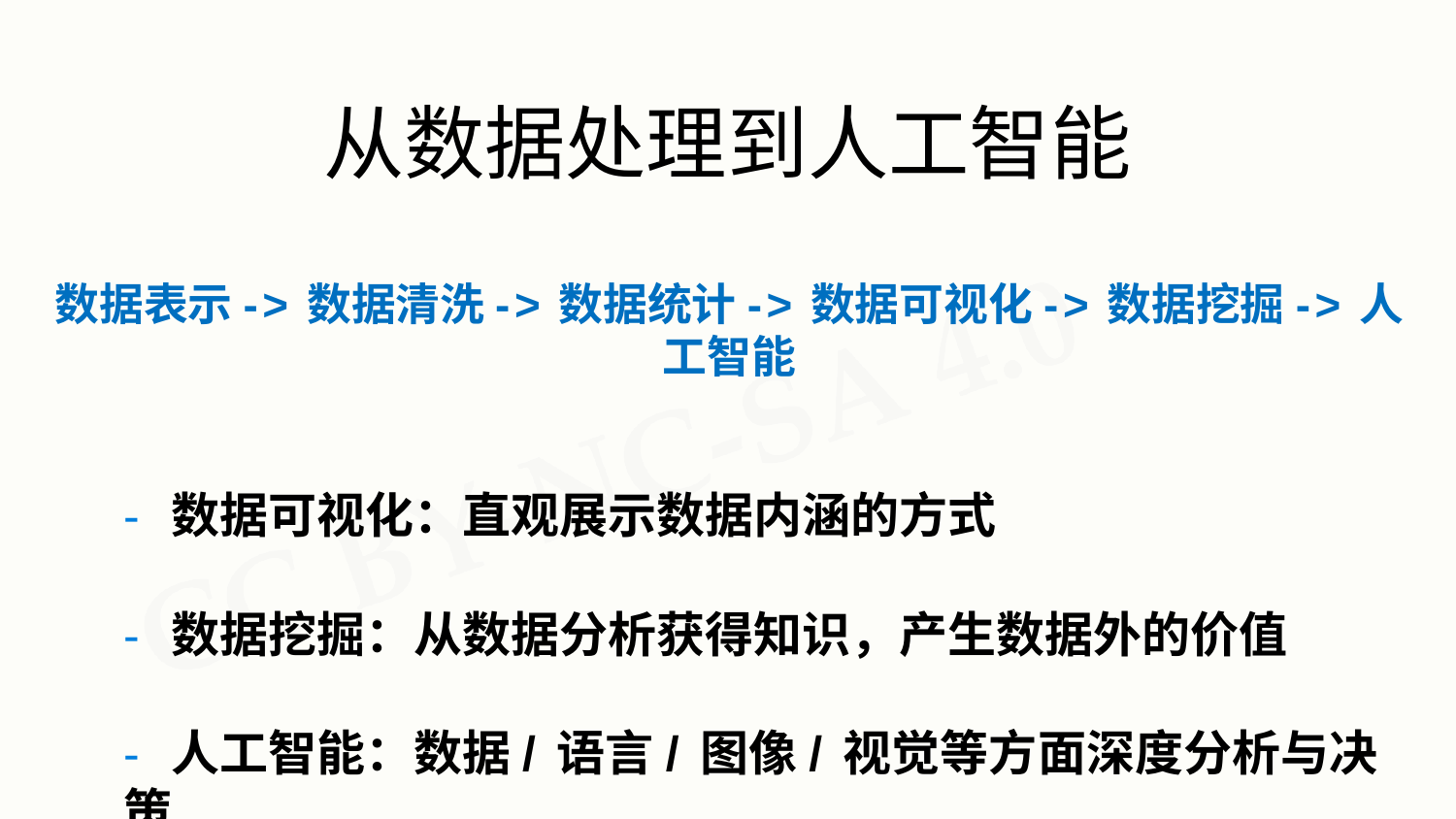

# 从数据处理到人工智能
数据表示->数据清洗->数据统计->数据可视化->数据挖掘->人工智能

- 数据可视化：直观展示数据内涵的方式

- 数据挖掘：从数据分析获得知识，产生数据外的价值

- 人工智能：数据/语言/图像/视觉等方面深度分析与决策